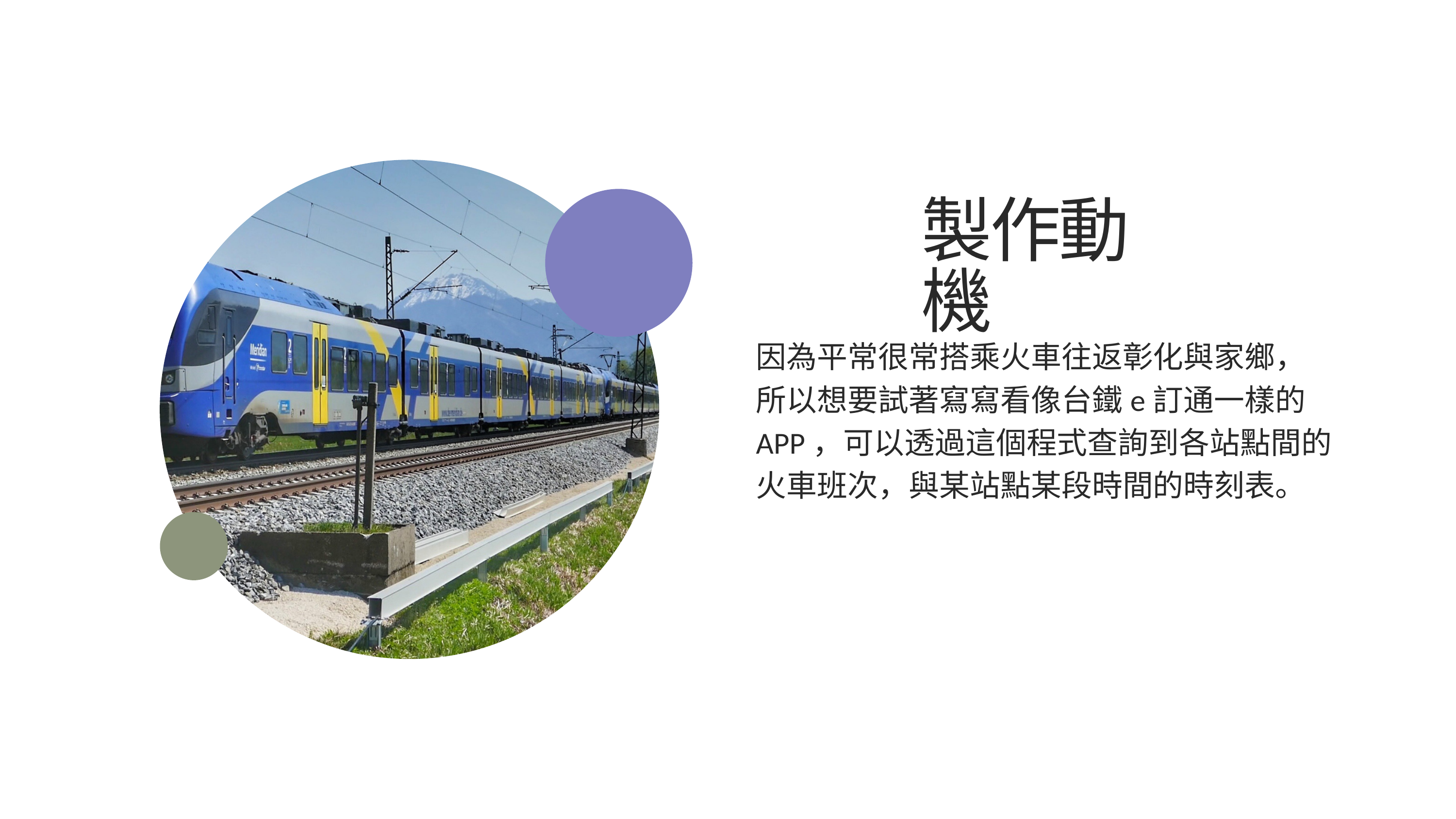

製作動機
因為平常很常搭乘火車往返彰化與家鄉，
所以想要試著寫寫看像台鐵e訂通一樣的APP，可以透過這個程式查詢到各站點間的火車班次，與某站點某段時間的時刻表。